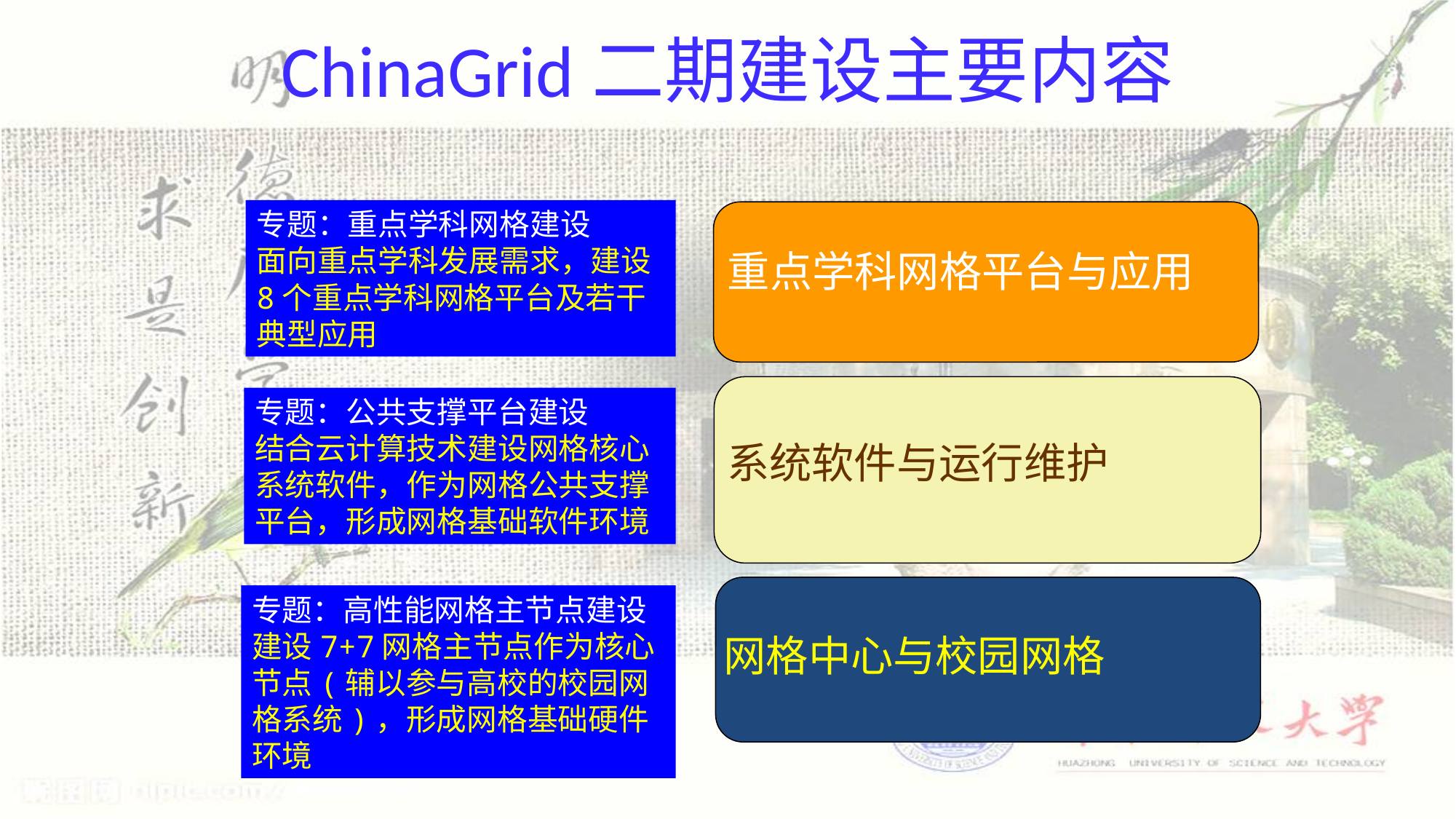

# ChinaGrid二期建设主要内容
专题：重点学科网格建设
面向重点学科发展需求，建设8个重点学科网格平台及若干典型应用

重点学科网格平台与应用

专题：公共支撑平台建设
结合云计算技术建设网格核心系统软件，作为网格公共支撑平台，形成网格基础软件环境
系统软件与运行维护

专题：高性能网格主节点建设
建设7+7网格主节点作为核心节点(辅以参与高校的校园网格系统)，形成网格基础硬件环境
网格中心与校园网格